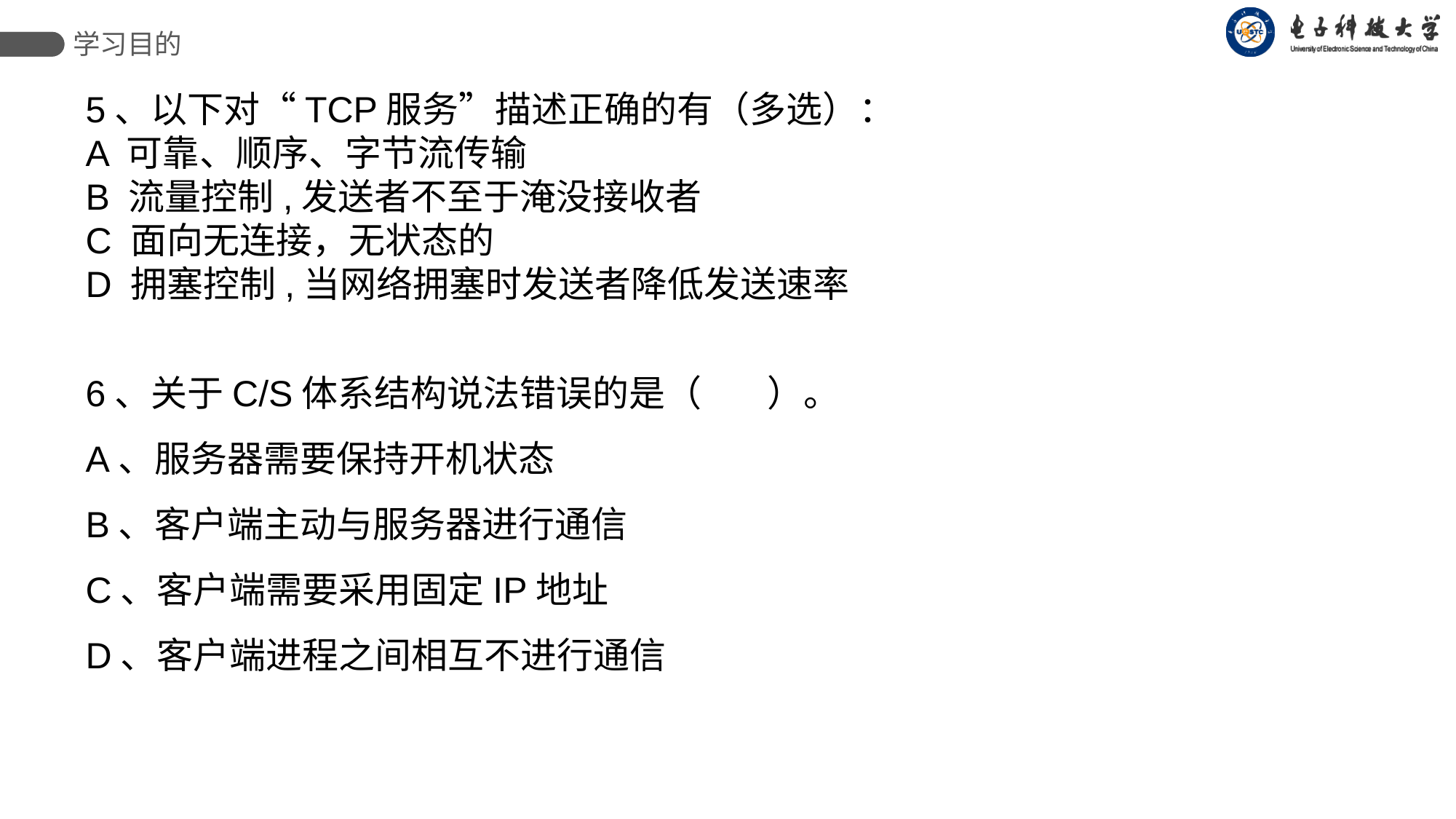

学习目的
5、以下对“TCP服务”描述正确的有（多选）：
A 可靠、顺序、字节流传输
B 流量控制,发送者不至于淹没接收者
C 面向无连接，无状态的
D 拥塞控制,当网络拥塞时发送者降低发送速率

6、关于C/S体系结构说法错误的是（        ）。
A、服务器需要保持开机状态
B、客户端主动与服务器进行通信
C、客户端需要采用固定IP地址
D、客户端进程之间相互不进行通信